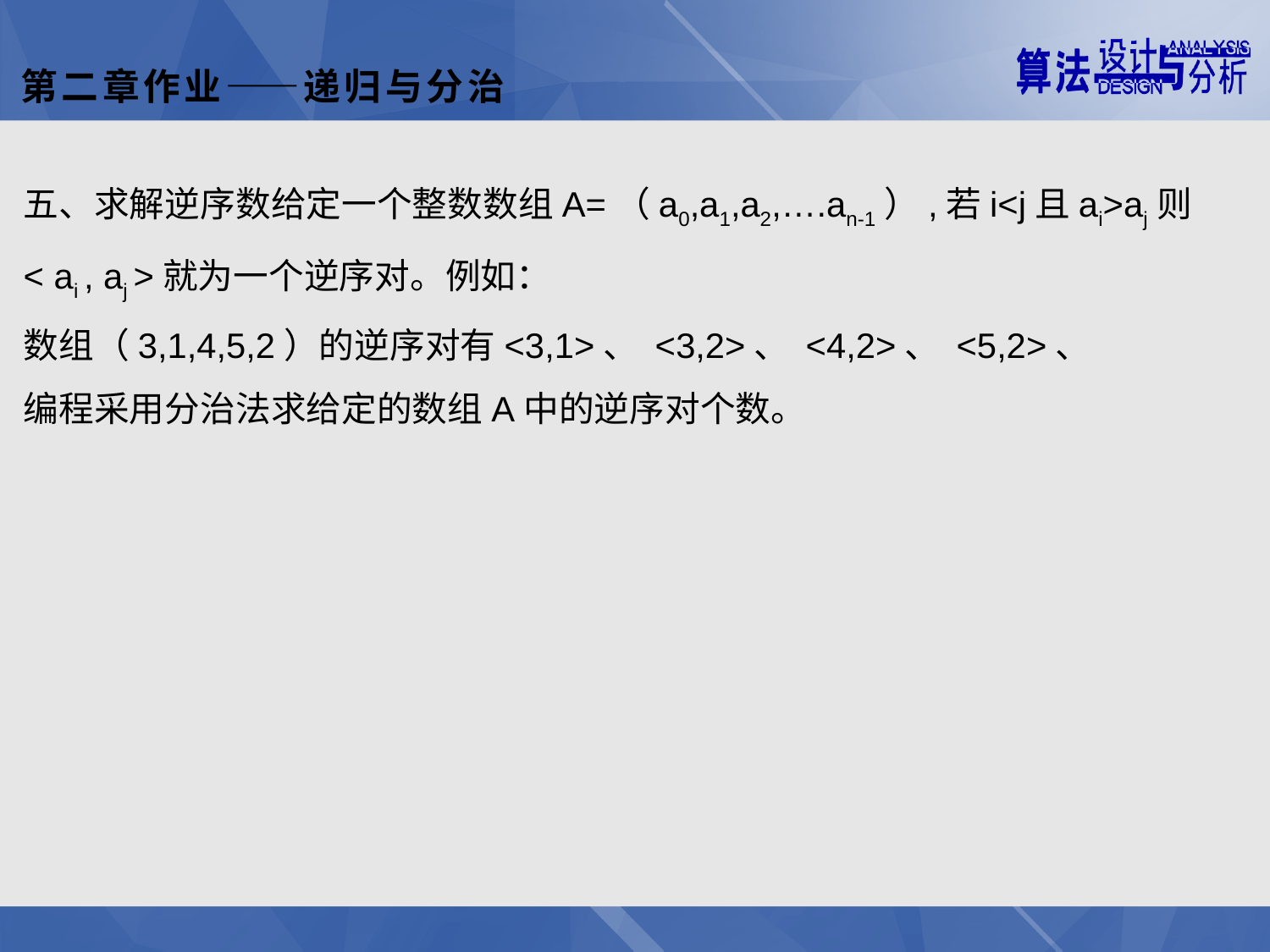

第二章作业——递归与分治
五、求解逆序数给定一个整数数组A=（a0,a1,a2,….an-1）,若i<j且ai>aj则
< ai , aj >就为一个逆序对。例如：
数组（3,1,4,5,2）的逆序对有<3,1>、 <3,2>、 <4,2>、 <5,2>、
编程采用分治法求给定的数组A中的逆序对个数。